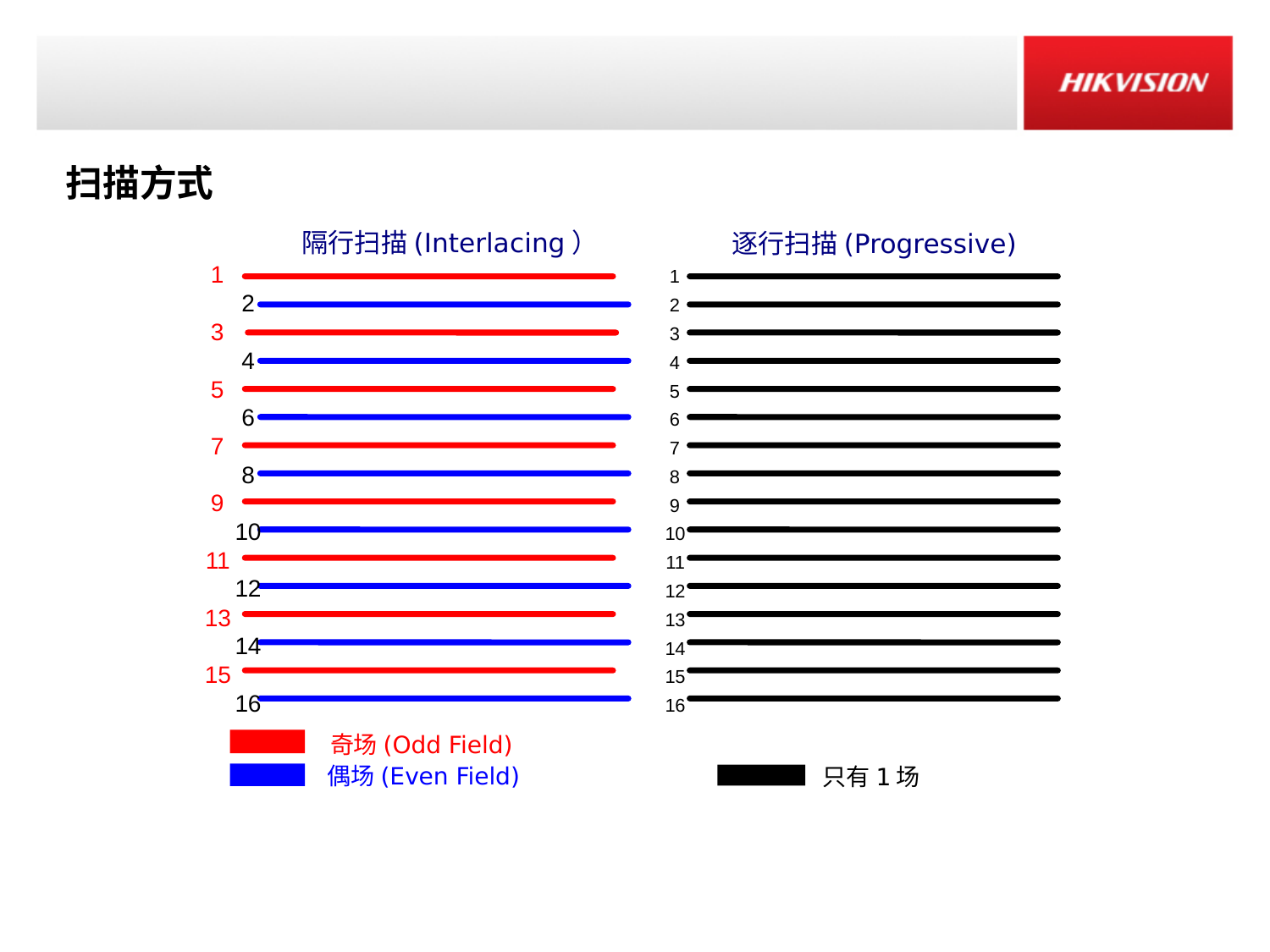

扫描方式
隔行扫描(Interlacing）
逐行扫描(Progressive)
1

3

5

7

9

11

13

15

1

2

3

4

5

6

7

8

9

10

11

12

13

14

15

16

2

4

6

8

10

12

14

16

奇场(Odd Field)
偶场(Even Field)

只有1场